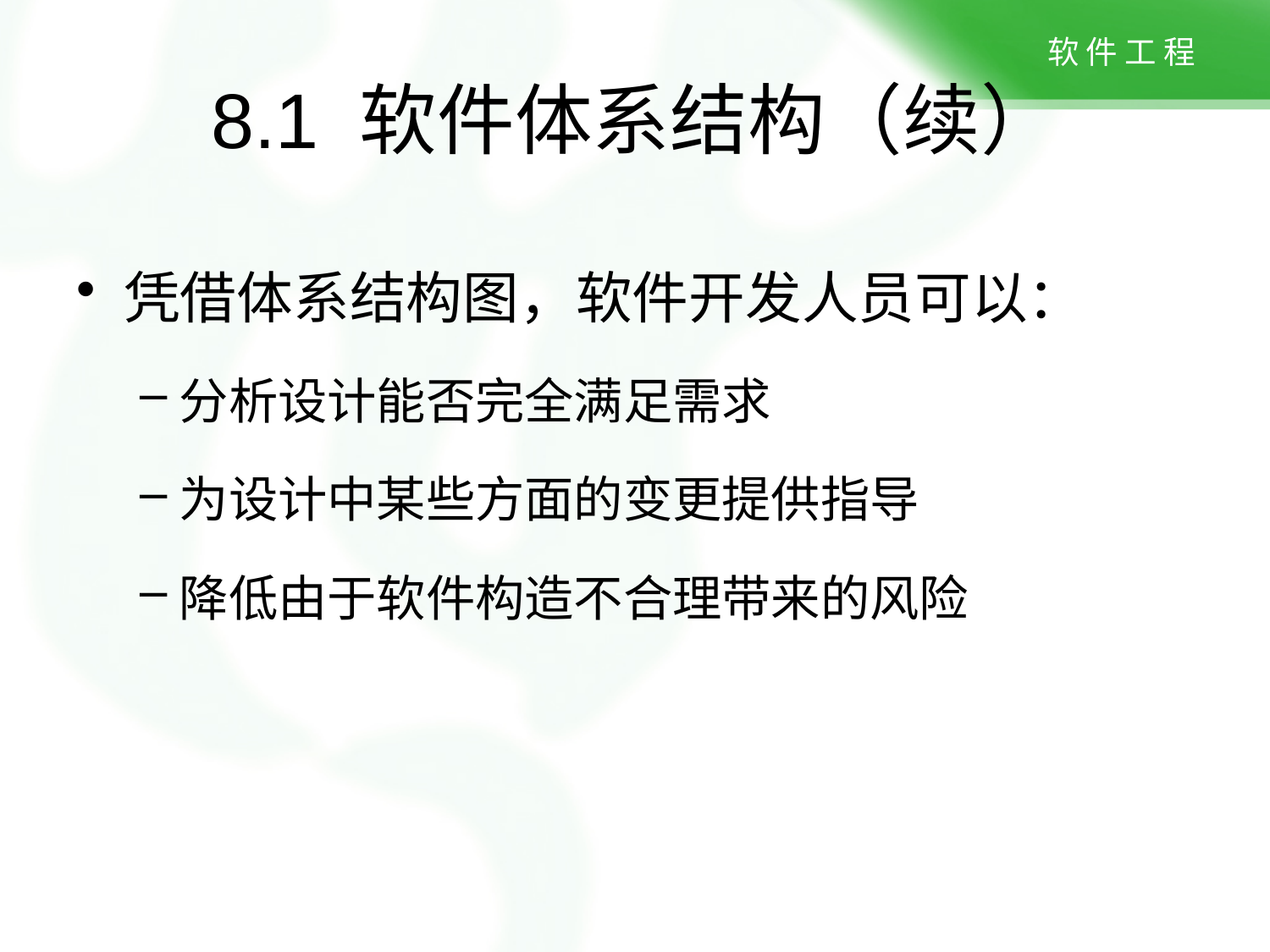

8.1 软件体系结构（续）
凭借体系结构图，软件开发人员可以：
分析设计能否完全满足需求
为设计中某些方面的变更提供指导
降低由于软件构造不合理带来的风险